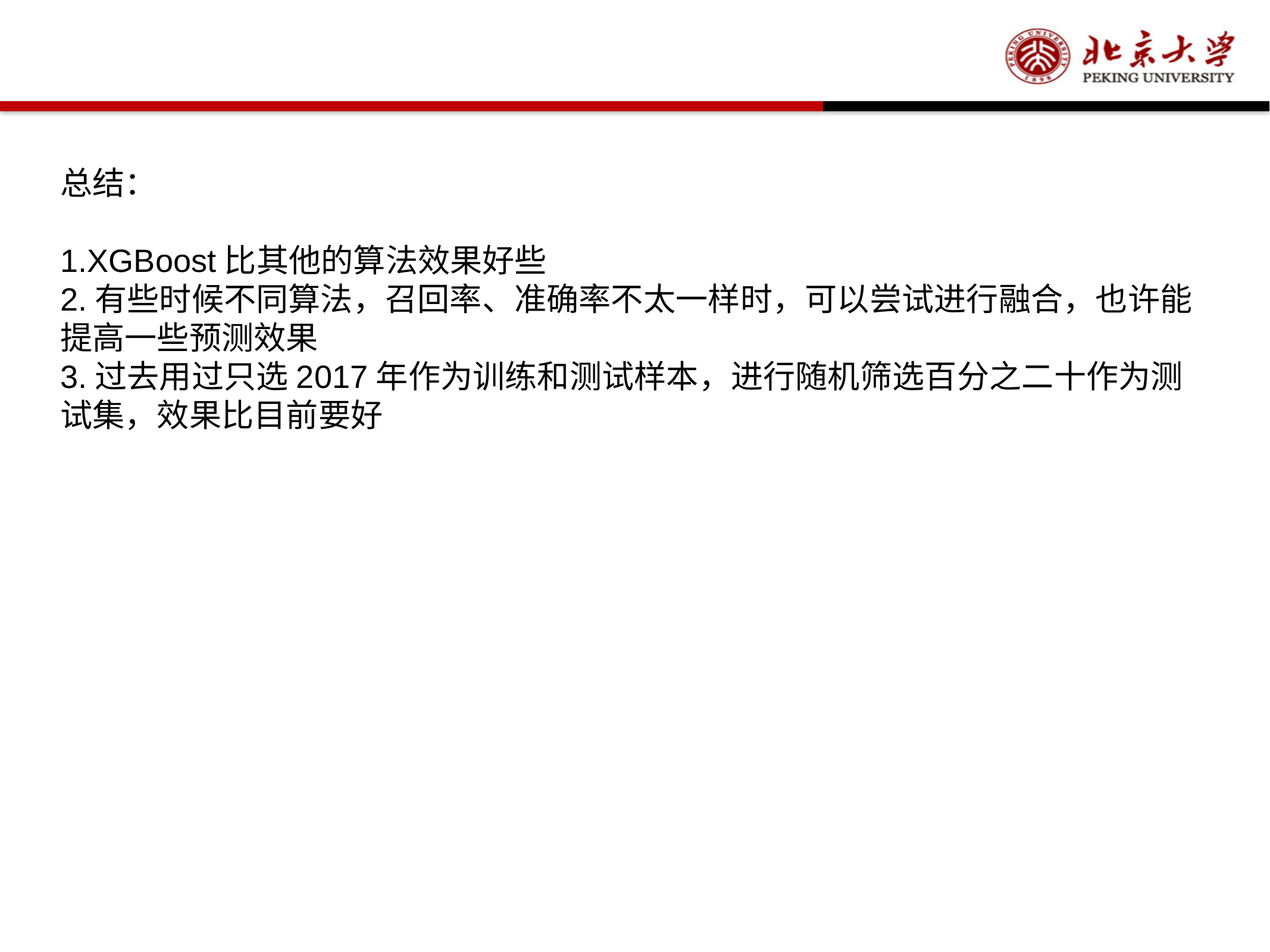

总结：

1.XGBoost比其他的算法效果好些
2.有些时候不同算法，召回率、准确率不太一样时，可以尝试进行融合，也许能提高一些预测效果
3.过去用过只选2017年作为训练和测试样本，进行随机筛选百分之二十作为测试集，效果比目前要好